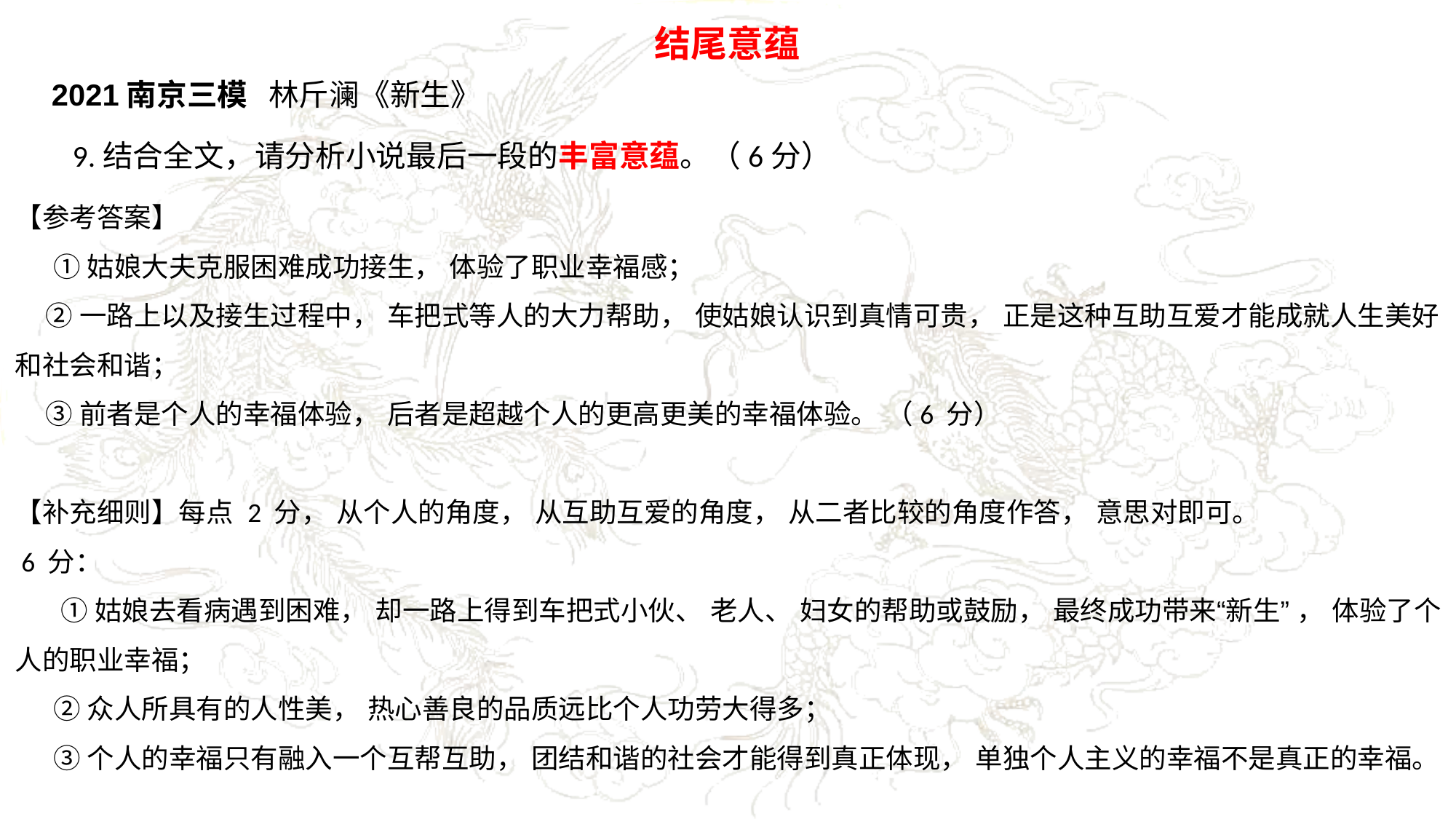

结尾意蕴
2021南京三模   林斤澜《新生》

9.结合全文，请分析小说最后一段的丰富意蕴。（6分）
【参考答案】
     ①姑娘大夫克服困难成功接生， 体验了职业幸福感；
    ②一路上以及接生过程中， 车把式等人的大力帮助， 使姑娘认识到真情可贵， 正是这种互助互爱才能成就人生美好和社会和谐；
    ③前者是个人的幸福体验， 后者是超越个人的更高更美的幸福体验。 （6 分）

【补充细则】每点 2 分， 从个人的角度， 从互助互爱的角度， 从二者比较的角度作答， 意思对即可。
 6 分：
      ①姑娘去看病遇到困难， 却一路上得到车把式小伙、 老人、 妇女的帮助或鼓励， 最终成功带来“新生” ， 体验了个人的职业幸福；
     ②众人所具有的人性美， 热心善良的品质远比个人功劳大得多；
     ③个人的幸福只有融入一个互帮互助， 团结和谐的社会才能得到真正体现， 单独个人主义的幸福不是真正的幸福。